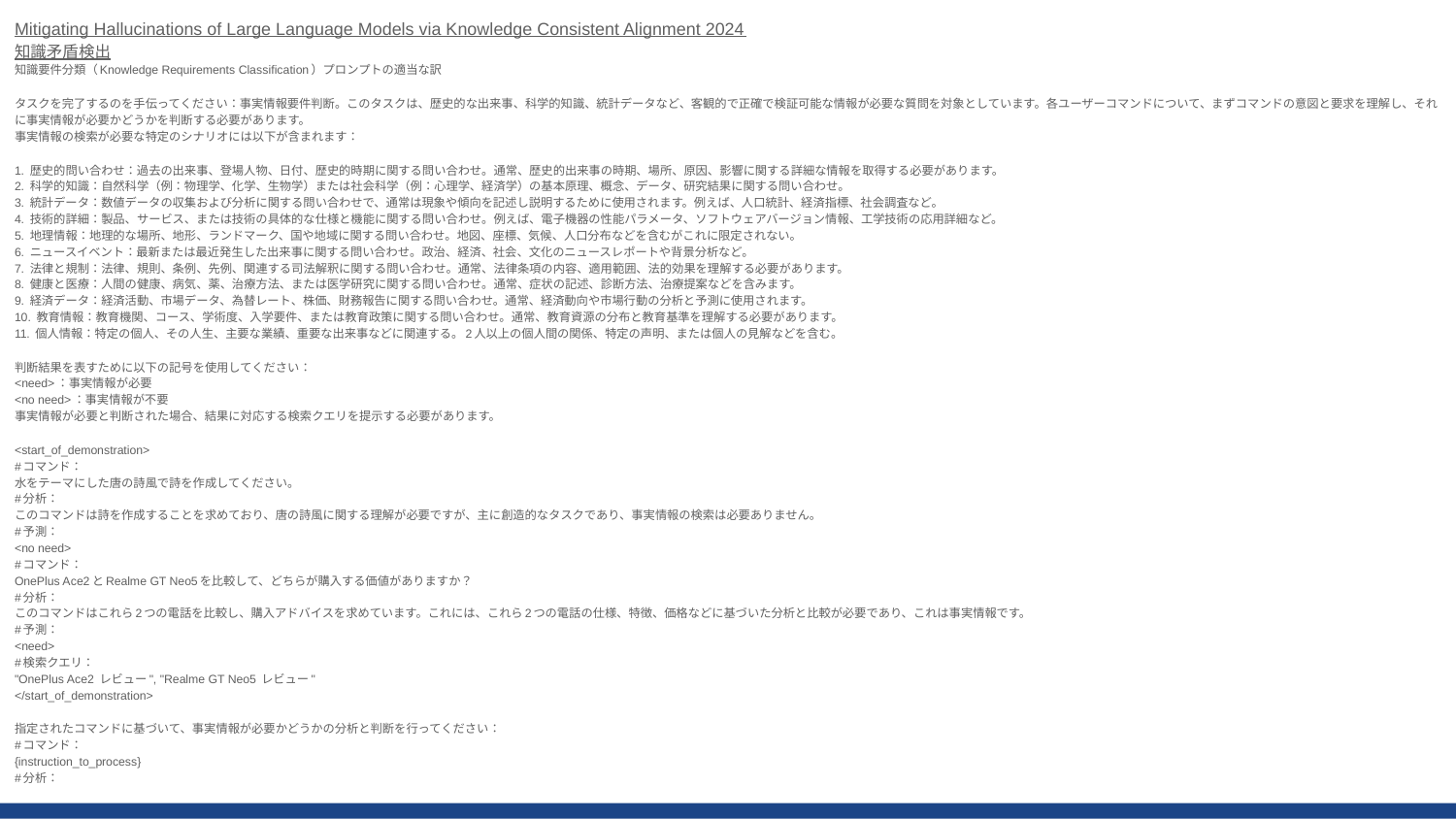

Mitigating Hallucinations of Large Language Models via Knowledge Consistent Alignment 2024
知識矛盾検出
知識要件分類（Knowledge Requirements Classification）プロンプトの適当な訳
タスクを完了するのを手伝ってください：事実情報要件判断。このタスクは、歴史的な出来事、科学的知識、統計データなど、客観的で正確で検証可能な情報が必要な質問を対象としています。各ユーザーコマンドについて、まずコマンドの意図と要求を理解し、それに事実情報が必要かどうかを判断する必要があります。
事実情報の検索が必要な特定のシナリオには以下が含まれます：
1. 歴史的問い合わせ：過去の出来事、登場人物、日付、歴史的時期に関する問い合わせ。通常、歴史的出来事の時期、場所、原因、影響に関する詳細な情報を取得する必要があります。
2. 科学的知識：自然科学（例：物理学、化学、生物学）または社会科学（例：心理学、経済学）の基本原理、概念、データ、研究結果に関する問い合わせ。
3. 統計データ：数値データの収集および分析に関する問い合わせで、通常は現象や傾向を記述し説明するために使用されます。例えば、人口統計、経済指標、社会調査など。
4. 技術的詳細：製品、サービス、または技術の具体的な仕様と機能に関する問い合わせ。例えば、電子機器の性能パラメータ、ソフトウェアバージョン情報、工学技術の応用詳細など。
5. 地理情報：地理的な場所、地形、ランドマーク、国や地域に関する問い合わせ。地図、座標、気候、人口分布などを含むがこれに限定されない。
6. ニュースイベント：最新または最近発生した出来事に関する問い合わせ。政治、経済、社会、文化のニュースレポートや背景分析など。
7. 法律と規制：法律、規則、条例、先例、関連する司法解釈に関する問い合わせ。通常、法律条項の内容、適用範囲、法的効果を理解する必要があります。
8. 健康と医療：人間の健康、病気、薬、治療方法、または医学研究に関する問い合わせ。通常、症状の記述、診断方法、治療提案などを含みます。
9. 経済データ：経済活動、市場データ、為替レート、株価、財務報告に関する問い合わせ。通常、経済動向や市場行動の分析と予測に使用されます。
10. 教育情報：教育機関、コース、学術度、入学要件、または教育政策に関する問い合わせ。通常、教育資源の分布と教育基準を理解する必要があります。
11. 個人情報：特定の個人、その人生、主要な業績、重要な出来事などに関連する。2人以上の個人間の関係、特定の声明、または個人の見解などを含む。
判断結果を表すために以下の記号を使用してください：
<need>：事実情報が必要
<no need>：事実情報が不要
事実情報が必要と判断された場合、結果に対応する検索クエリを提示する必要があります。
<start_of_demonstration>
#コマンド：
水をテーマにした唐の詩風で詩を作成してください。
#分析：
このコマンドは詩を作成することを求めており、唐の詩風に関する理解が必要ですが、主に創造的なタスクであり、事実情報の検索は必要ありません。
#予測：
<no need>
#コマンド：
OnePlus Ace2とRealme GT Neo5を比較して、どちらが購入する価値がありますか？
#分析：
このコマンドはこれら2つの電話を比較し、購入アドバイスを求めています。これには、これら2つの電話の仕様、特徴、価格などに基づいた分析と比較が必要であり、これは事実情報です。
#予測：
<need>
#検索クエリ：
"OnePlus Ace2 レビュー", "Realme GT Neo5 レビュー"
</start_of_demonstration>
指定されたコマンドに基づいて、事実情報が必要かどうかの分析と判断を行ってください：
#コマンド：
{instruction_to_process}
#分析：